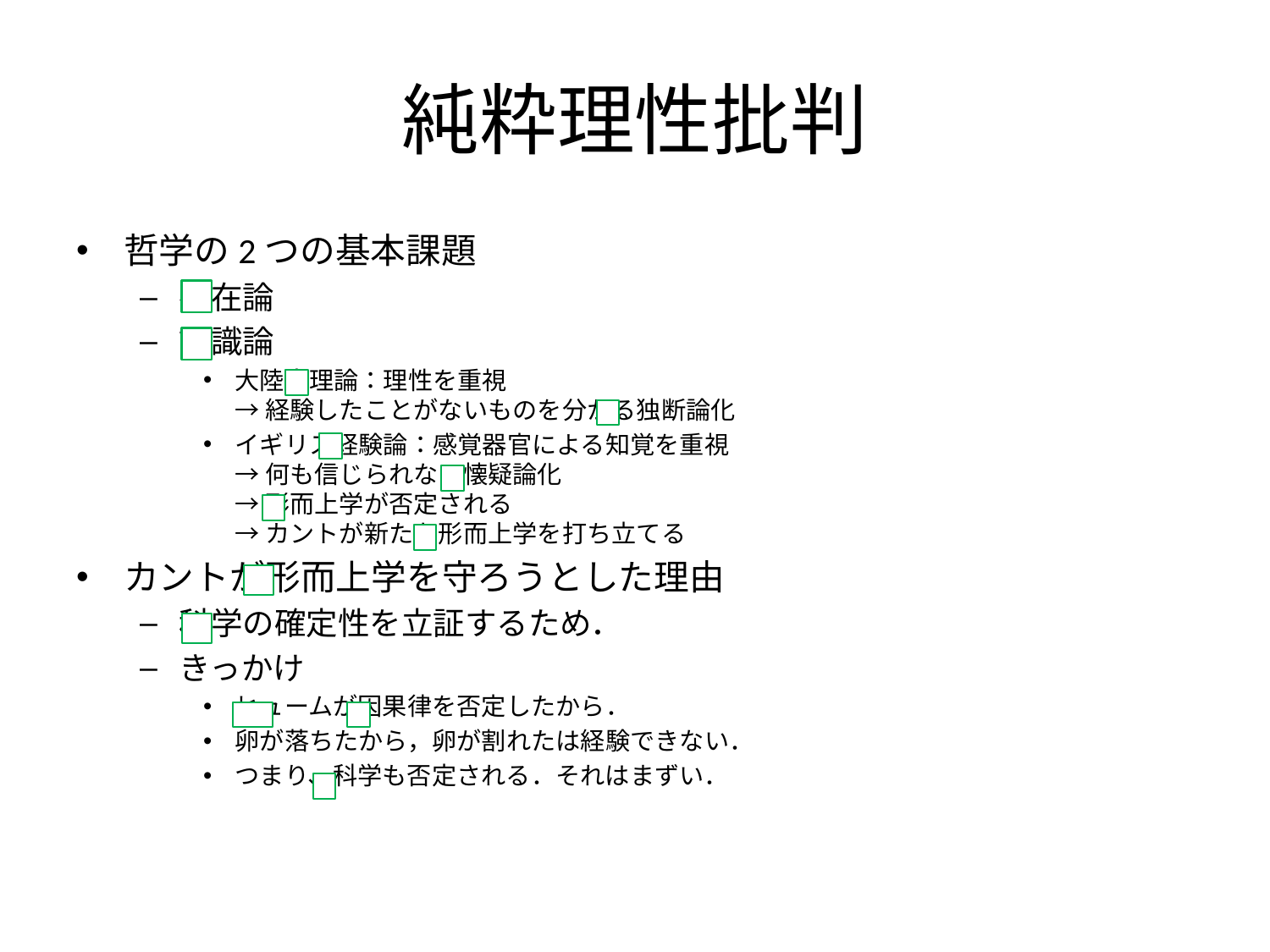

# 純粋理性批判
哲学の2つの基本課題
存在論
認識論
大陸合理論：理性を重視
→ 経験したことがないものを分かる独断論化
イギリス経験論：感覚器官による知覚を重視
→ 何も信じられない懐疑論化
→ 形而上学が否定される
→ カントが新たな形而上学を打ち立てる
カントが形而上学を守ろうとした理由
科学の確定性を立証するため．
きっかけ
ヒュームが因果律を否定したから．
卵が落ちたから，卵が割れたは経験できない．
つまり、科学も否定される．それはまずい．